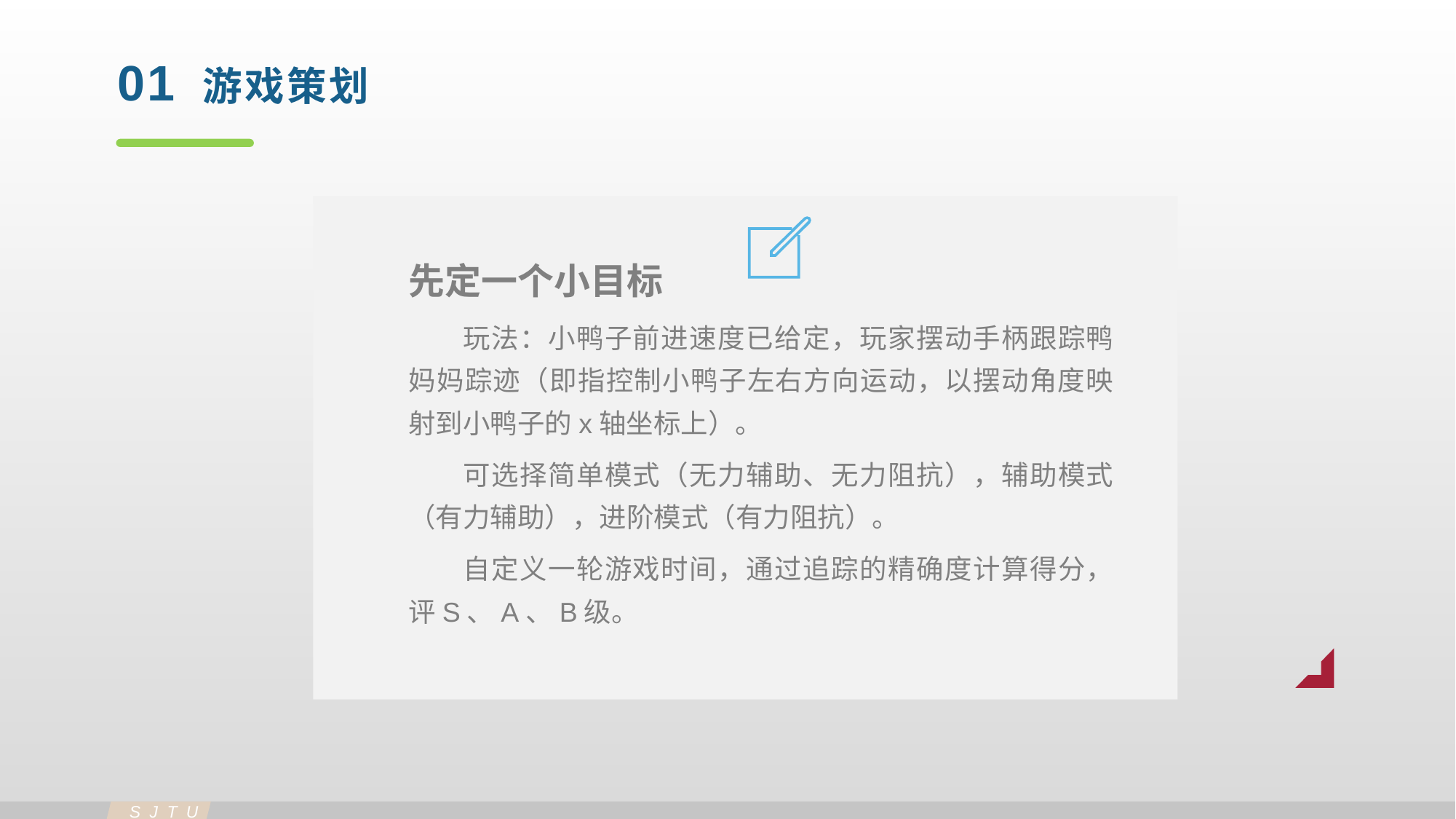

01 游戏策划

先定一个小目标
玩法：小鸭子前进速度已给定，玩家摆动手柄跟踪鸭妈妈踪迹（即指控制小鸭子左右方向运动，以摆动角度映射到小鸭子的x轴坐标上）。
可选择简单模式（无力辅助、无力阻抗），辅助模式（有力辅助），进阶模式（有力阻抗）。
自定义一轮游戏时间，通过追踪的精确度计算得分，评S、A、B级。

4